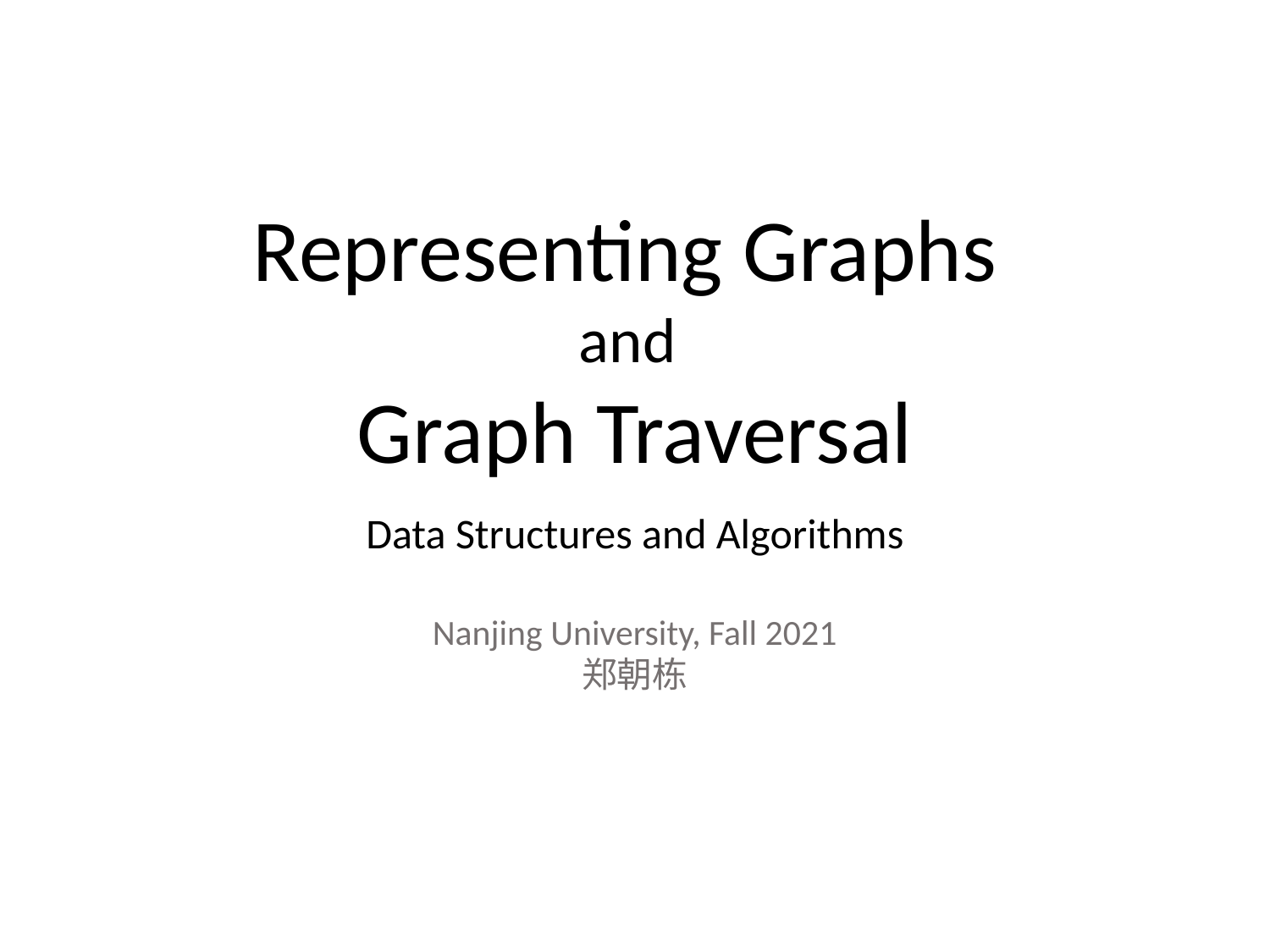

# Representing Graphs and Graph Traversal
Data Structures and Algorithms
Nanjing University, Fall 2021
郑朝栋